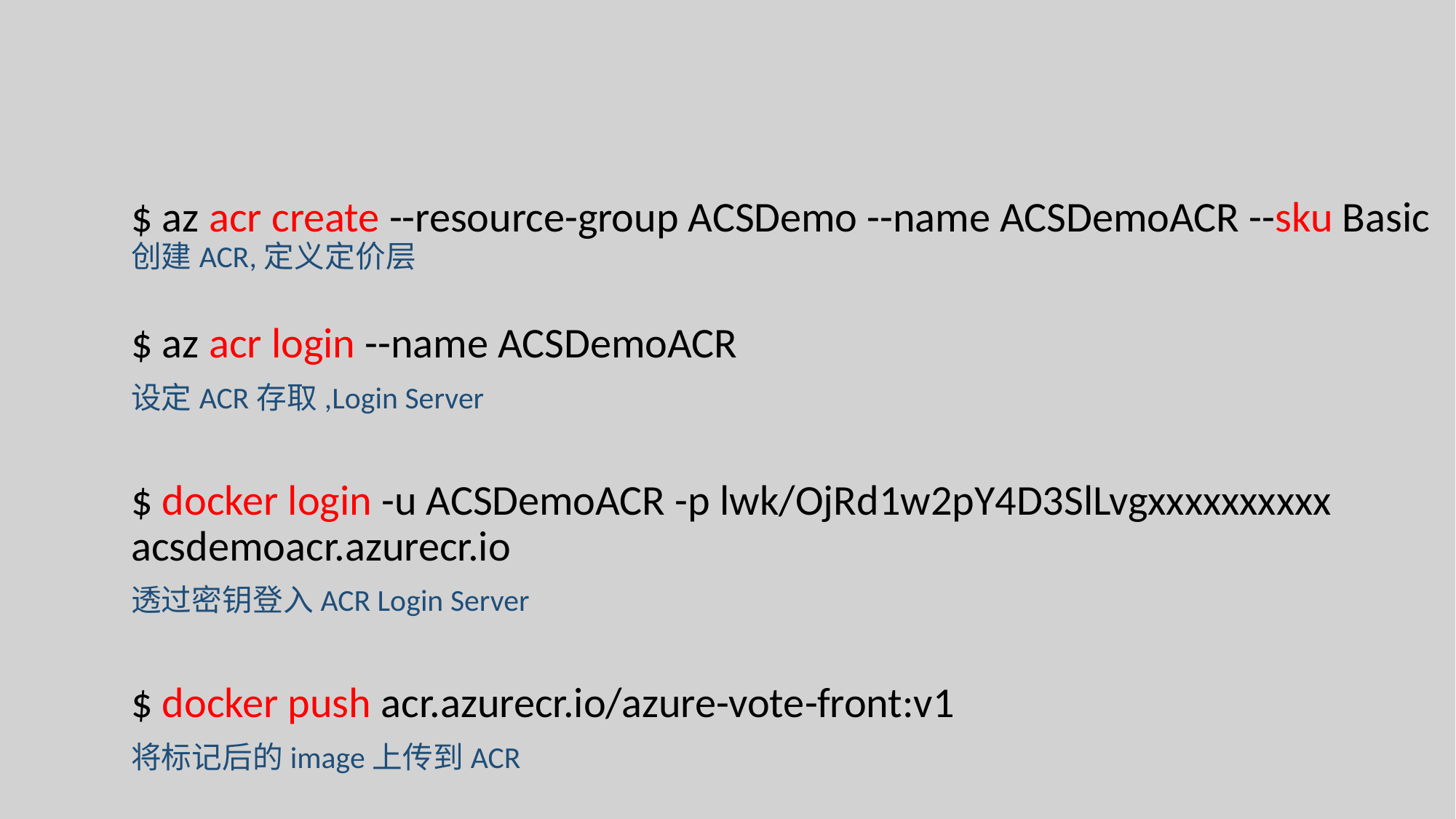

$ az acr create --resource-group ACSDemo --name ACSDemoACR --sku Basic
创建ACR,定义定价层

$ az acr login --name ACSDemoACR
设定ACR存取,Login Server

$ docker login -u ACSDemoACR -p lwk/OjRd1w2pY4D3SlLvgxxxxxxxxxx acsdemoacr.azurecr.io
透过密钥登入ACR Login Server

$ docker push acr.azurecr.io/azure-vote-front:v1
将标记后的image上传到ACR